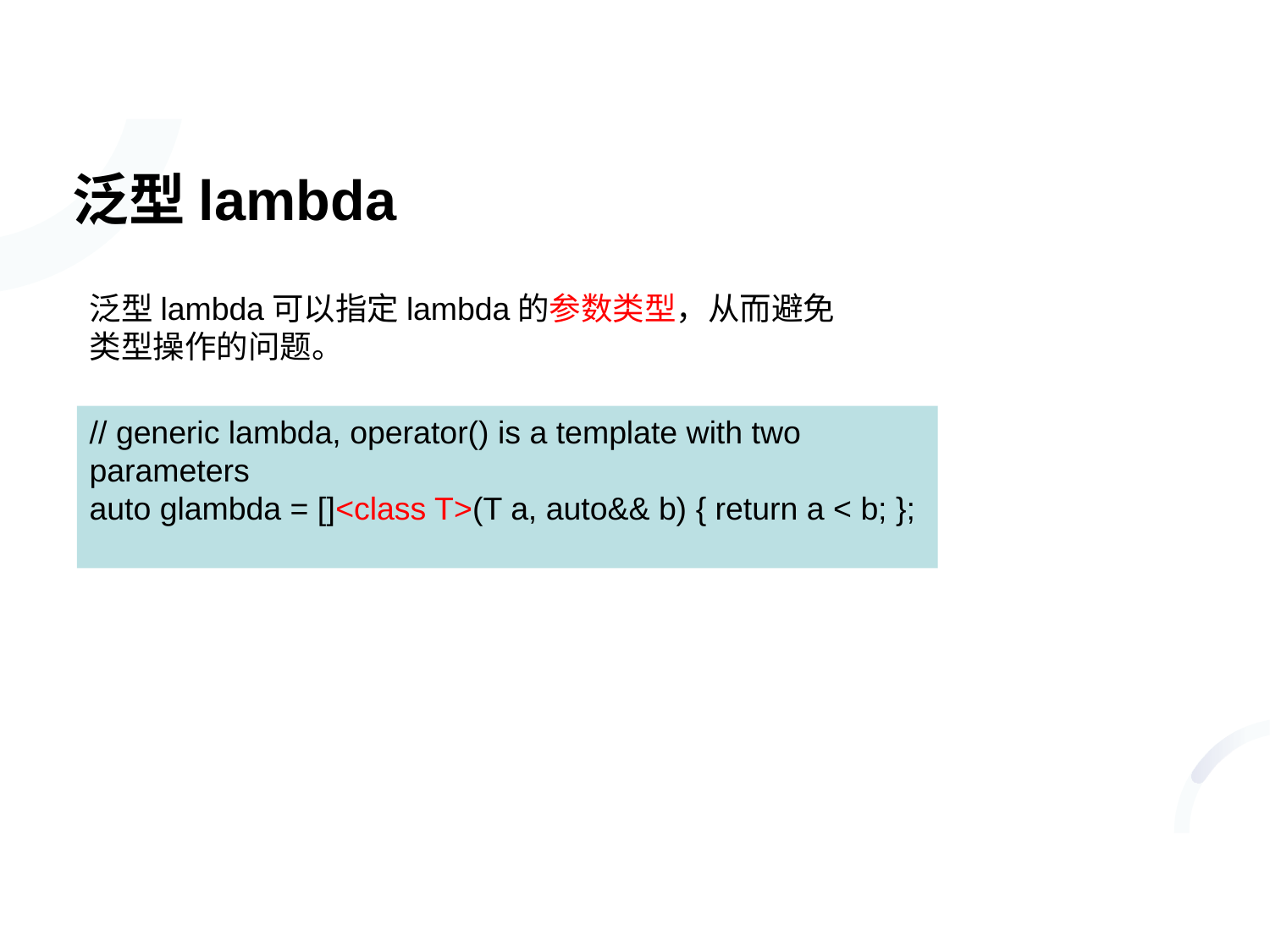

# 泛型lambda
泛型lambda可以指定lambda的参数类型，从而避免类型操作的问题。
// generic lambda, operator() is a template with two parameters
auto glambda = []<class T>(T a, auto&& b) { return a < b; };